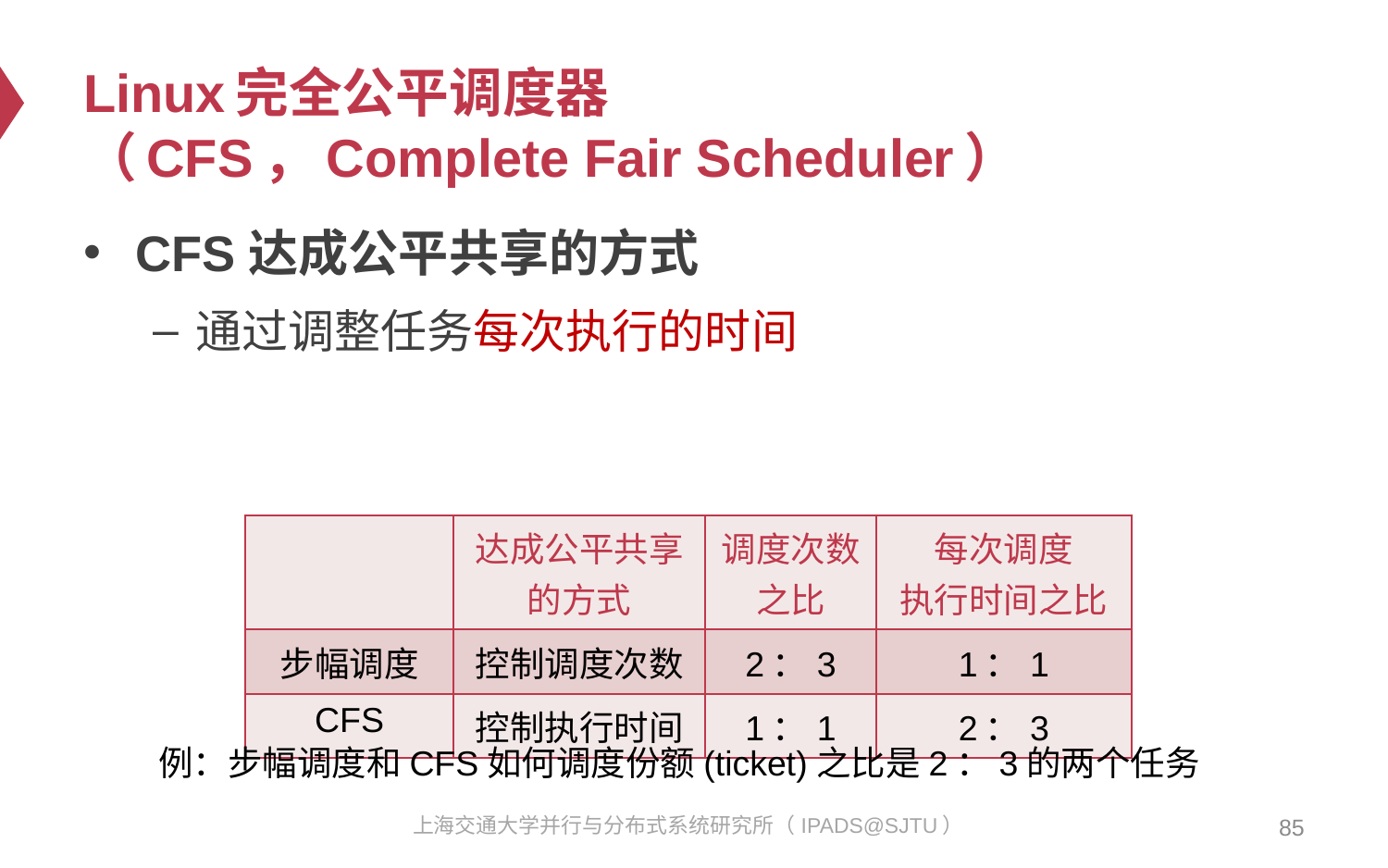

# Linux完全公平调度器 （CFS，Complete Fair Scheduler）
CFS达成公平共享的方式
通过调整任务每次执行的时间
|  | 达成公平共享的方式 | 调度次数之比 | 每次调度 执行时间之比 |
| --- | --- | --- | --- |
| 步幅调度 | 控制调度次数 | 2：3 | 1：1 |
| CFS | 控制执行时间 | 1：1 | 2：3 |
例：步幅调度和CFS如何调度份额(ticket)之比是2：3的两个任务
85
上海交通大学并行与分布式系统研究所（IPADS@SJTU）